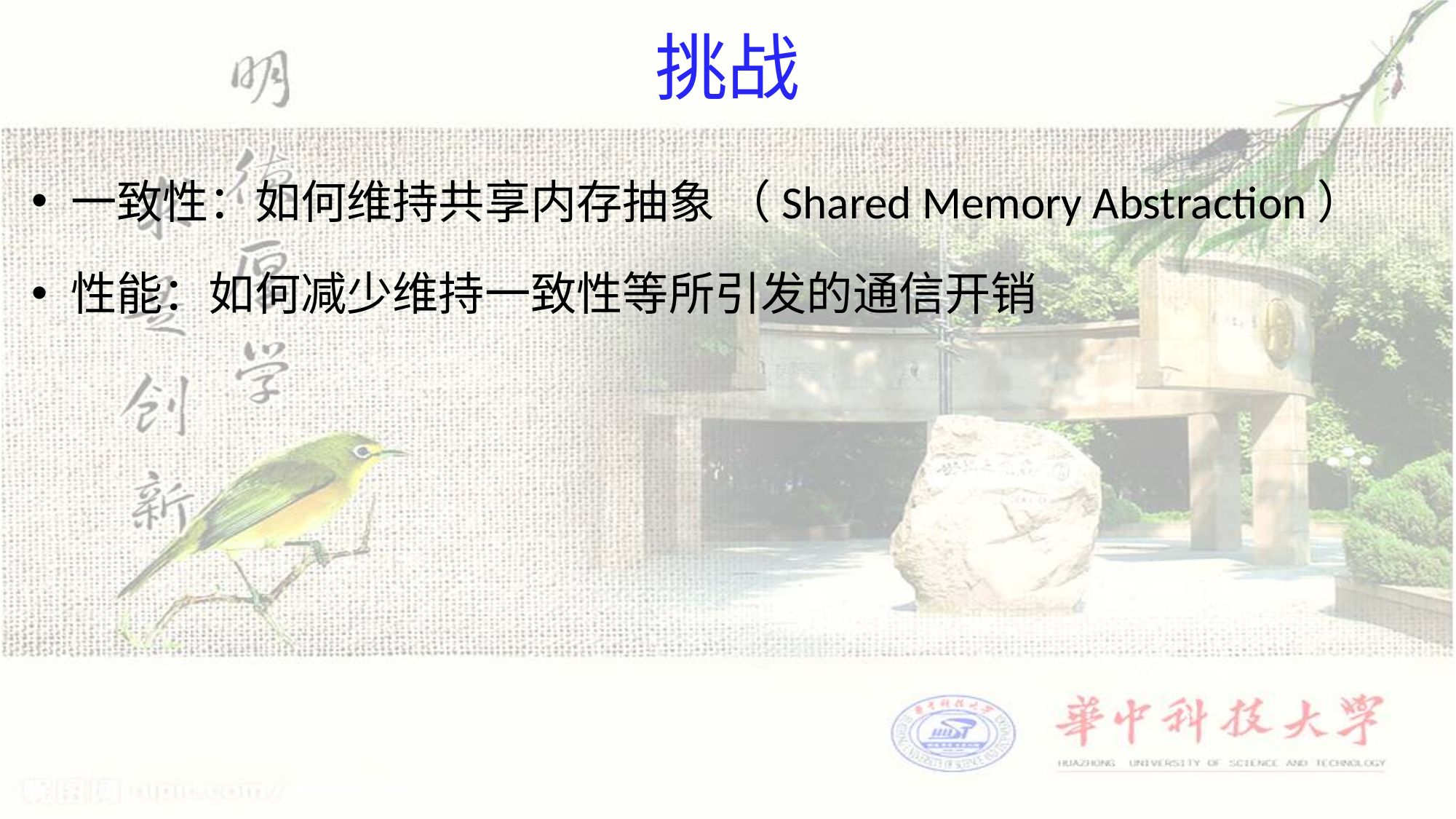

# 挑战
一致性：如何维持共享内存抽象 （Shared Memory Abstraction）
性能：如何减少维持一致性等所引发的通信开销